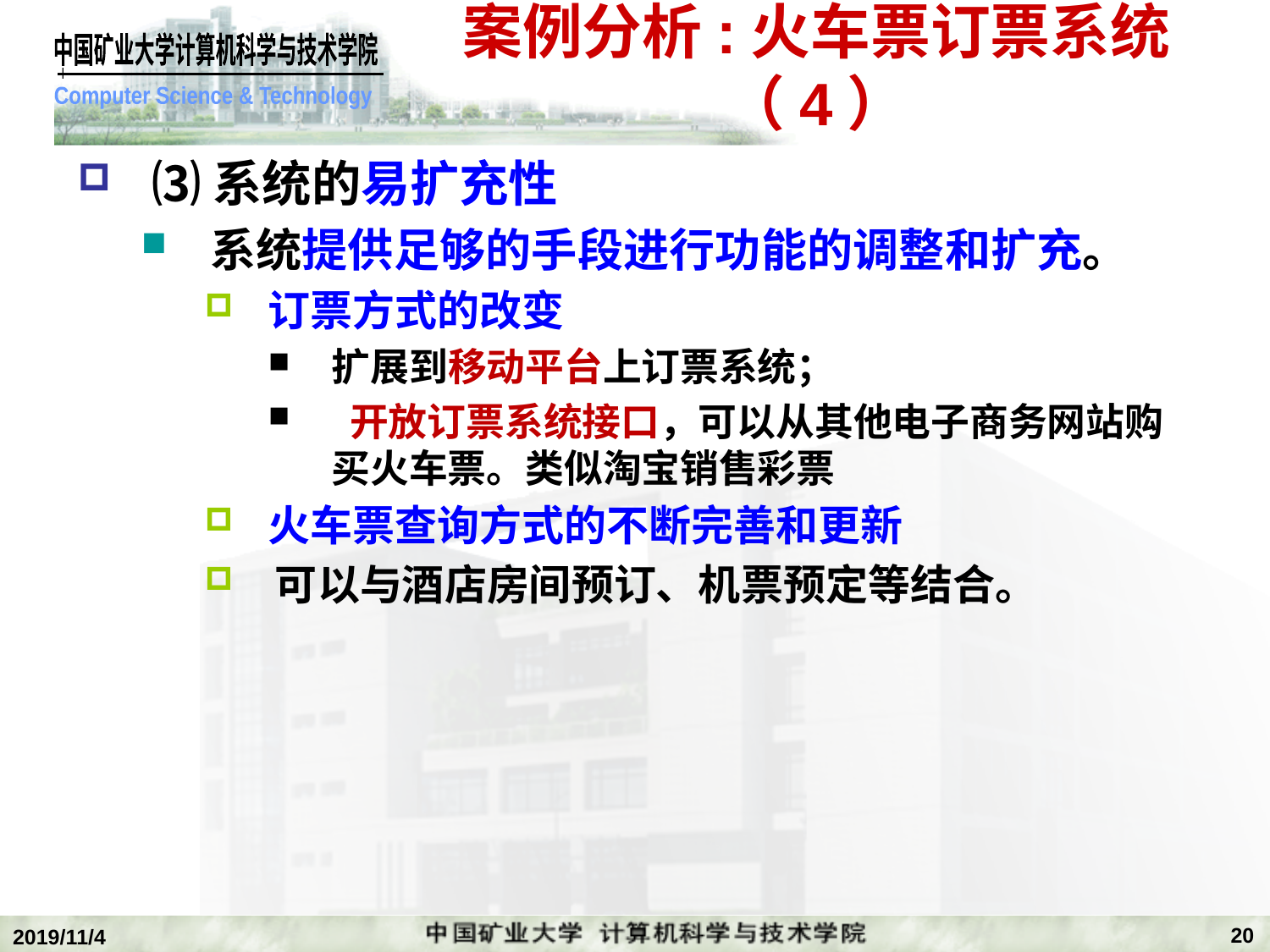

# 案例分析:火车票订票系统（4）
⑶系统的易扩充性
系统提供足够的手段进行功能的调整和扩充。
订票方式的改变
扩展到移动平台上订票系统；
 开放订票系统接口，可以从其他电子商务网站购买火车票。类似淘宝销售彩票
火车票查询方式的不断完善和更新
   可以与酒店房间预订、机票预定等结合。

20
2019/11/4